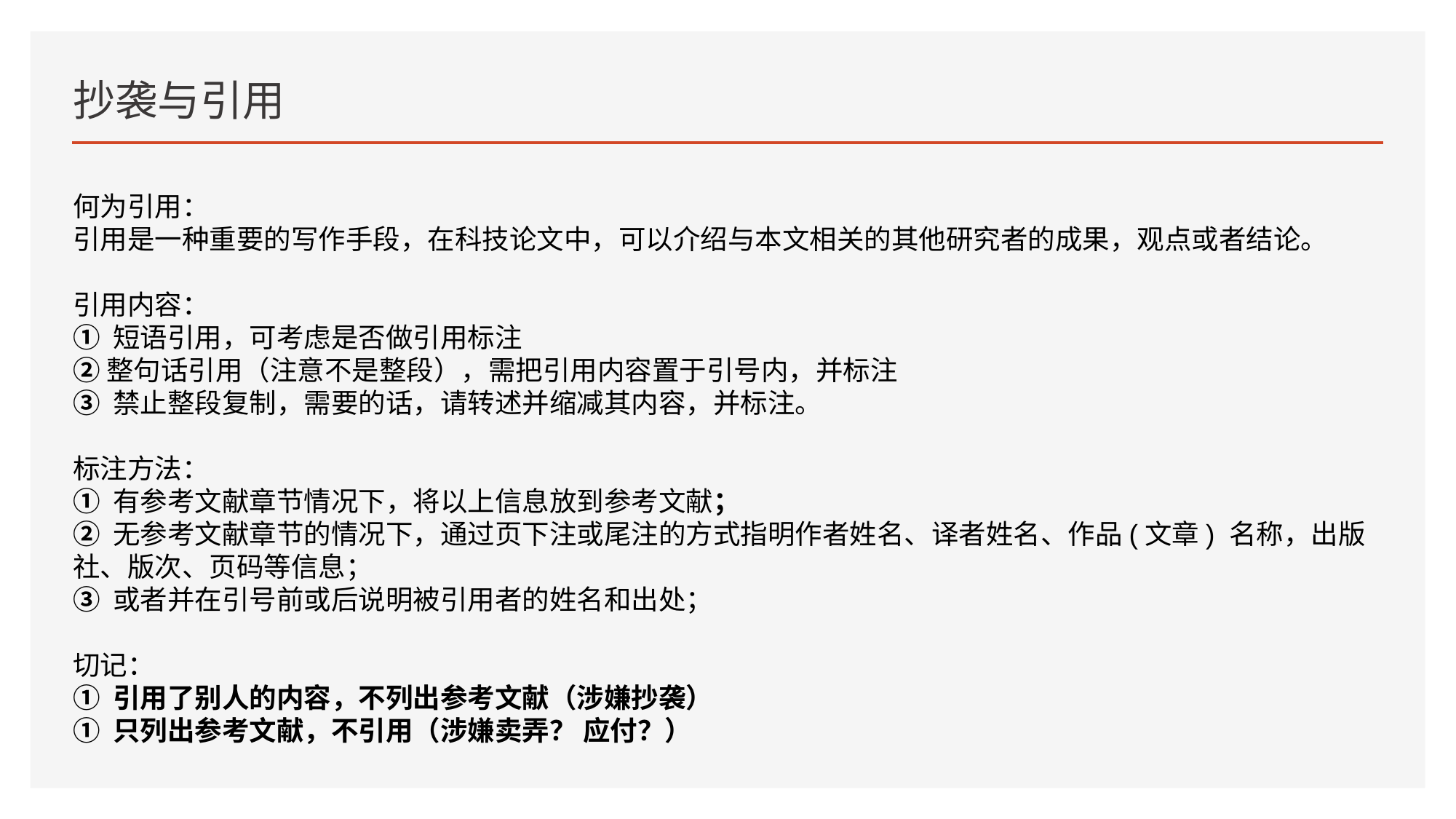

# 抄袭与引用
何为引用：
引用是一种重要的写作手段，在科技论文中，可以介绍与本文相关的其他研究者的成果，观点或者结论。

引用内容：
① 短语引用，可考虑是否做引用标注
② 整句话引用（注意不是整段），需把引用内容置于引号内，并标注
③ 禁止整段复制，需要的话，请转述并缩减其内容，并标注。

标注方法：
① 有参考文献章节情况下，将以上信息放到参考文献；
② 无参考文献章节的情况下，通过页下注或尾注的方式指明作者姓名、译者姓名、作品(文章) 名称，出版社、版次、页码等信息；
③ 或者并在引号前或后说明被引用者的姓名和出处；

切记：
① 引用了别人的内容，不列出参考文献（涉嫌抄袭）
① 只列出参考文献，不引用（涉嫌卖弄？ 应付？）